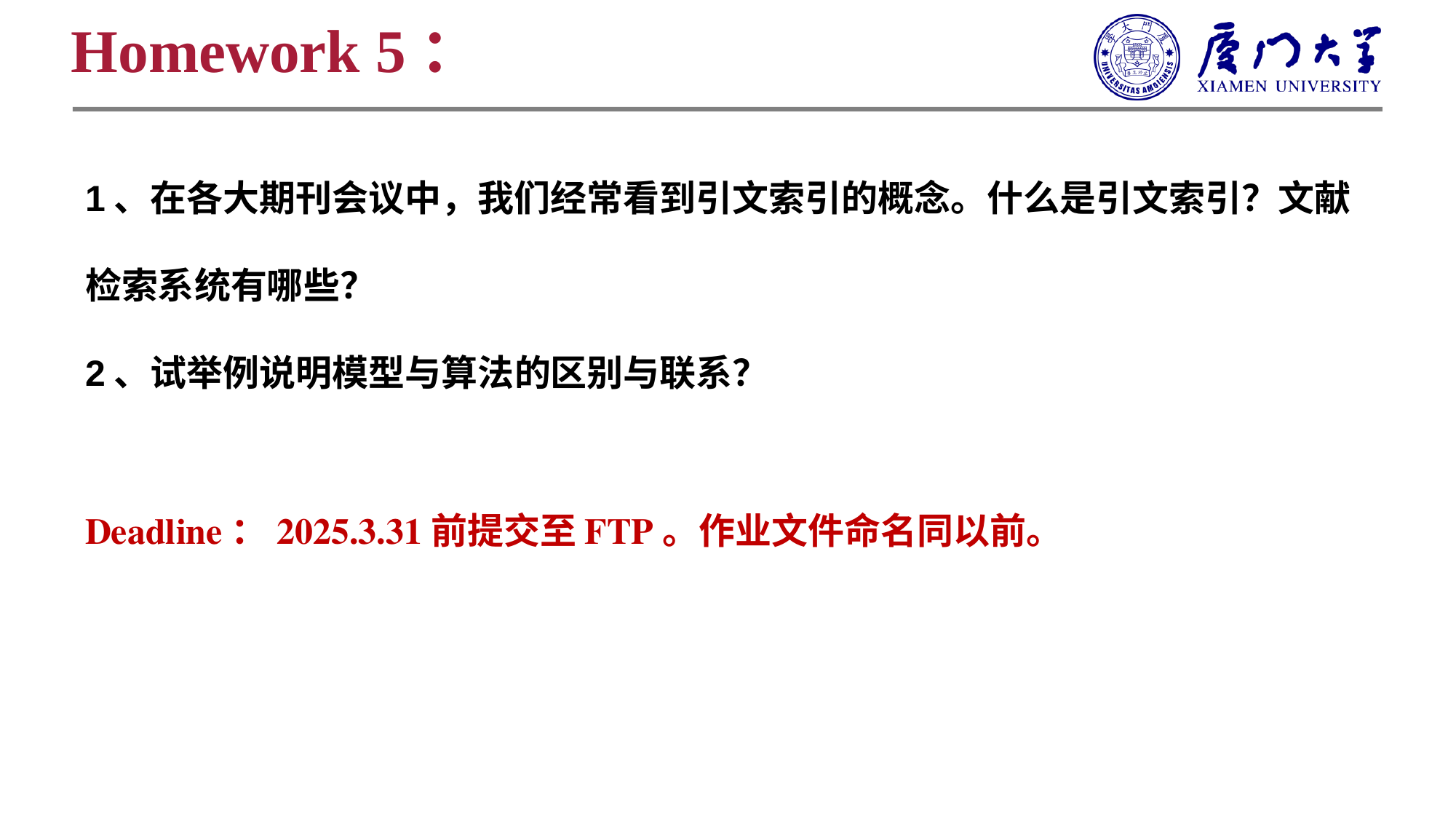

Homework 5：
1、在各大期刊会议中，我们经常看到引文索引的概念。什么是引文索引？文献检索系统有哪些？
2、试举例说明模型与算法的区别与联系？

Deadline：2025.3.31前提交至FTP。作业文件命名同以前。